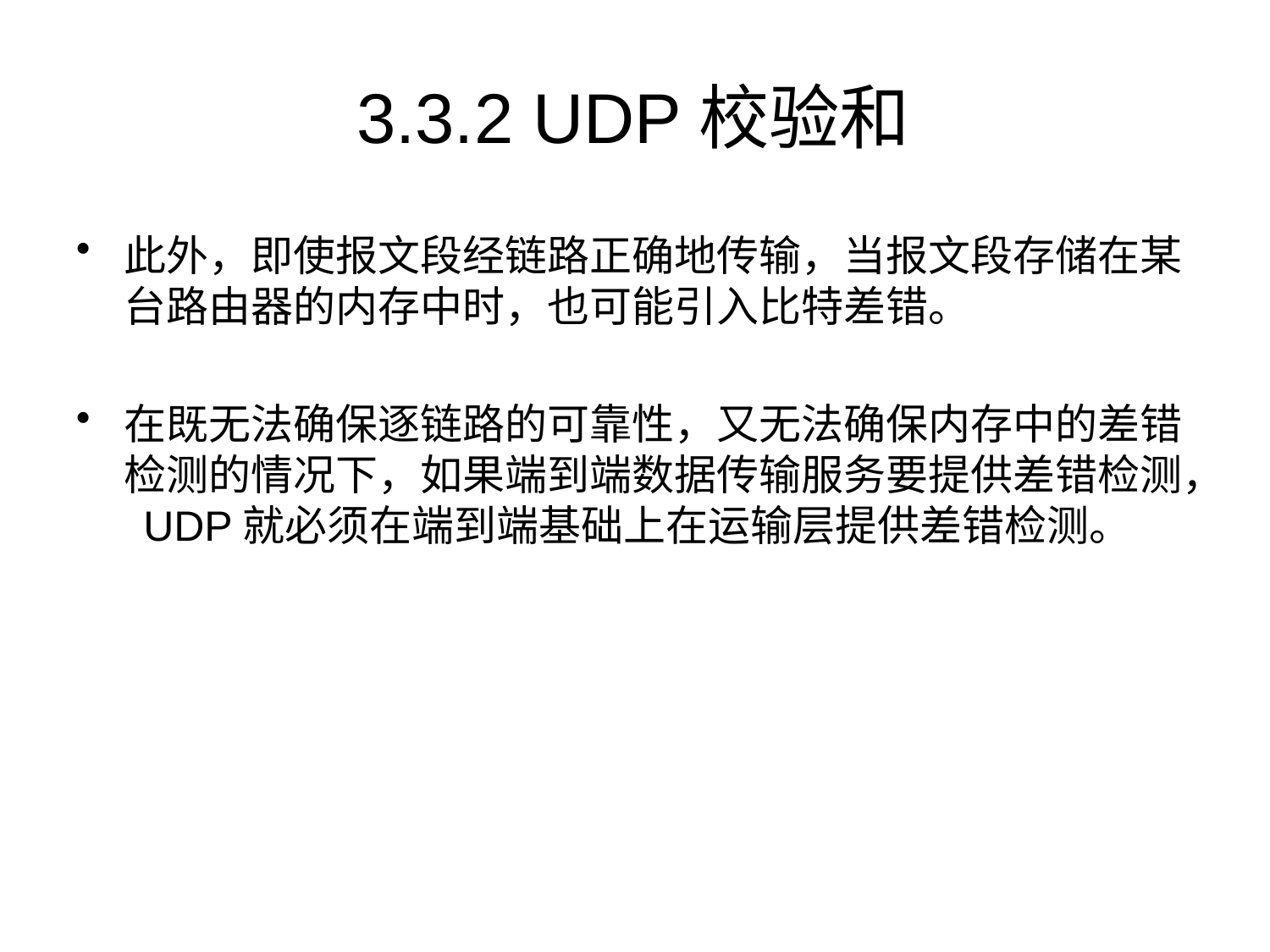

# 3.3.2 UDP校验和
此外，即使报文段经链路正确地传输，当报文段存储在某台路由器的内存中时，也可能引入比特差错。

在既无法确保逐链路的可靠性，又无法确保内存中的差错检测的情况下，如果端到端数据传输服务要提供差错检测， UDP就必须在端到端基础上在运输层提供差错检测。